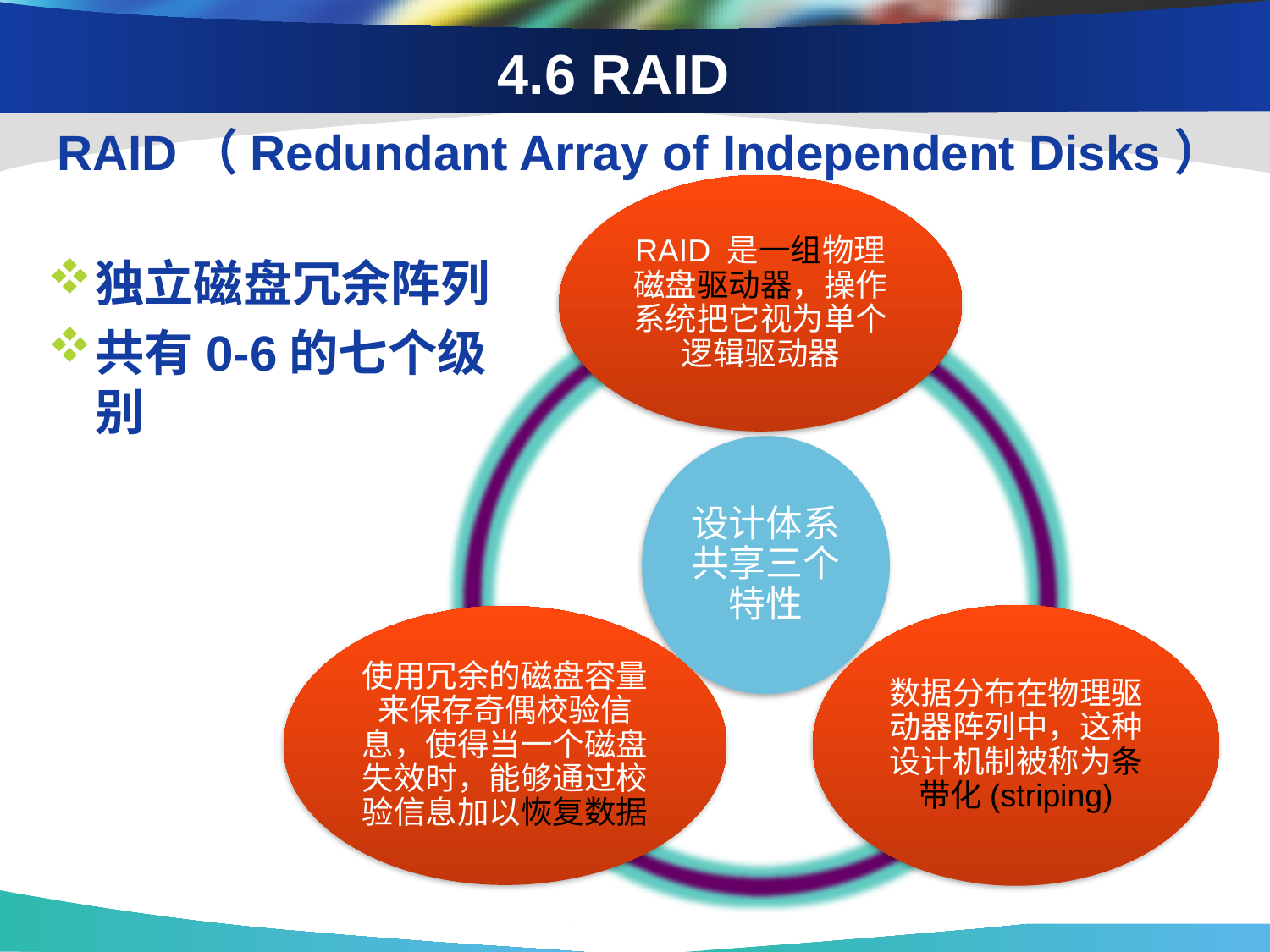

4.6 RAID
RAID（Redundant Array of Independent Disks）
设计体系共享三个特性
RAID 是一组物理磁盘驱动器，操作系统把它视为单个逻辑驱动器
数据分布在物理驱动器阵列中，这种设计机制被称为条带化(striping)
使用冗余的磁盘容量来保存奇偶校验信息，使得当一个磁盘失效时，能够通过校验信息加以恢复数据
独立磁盘冗余阵列
共有0-6的七个级别